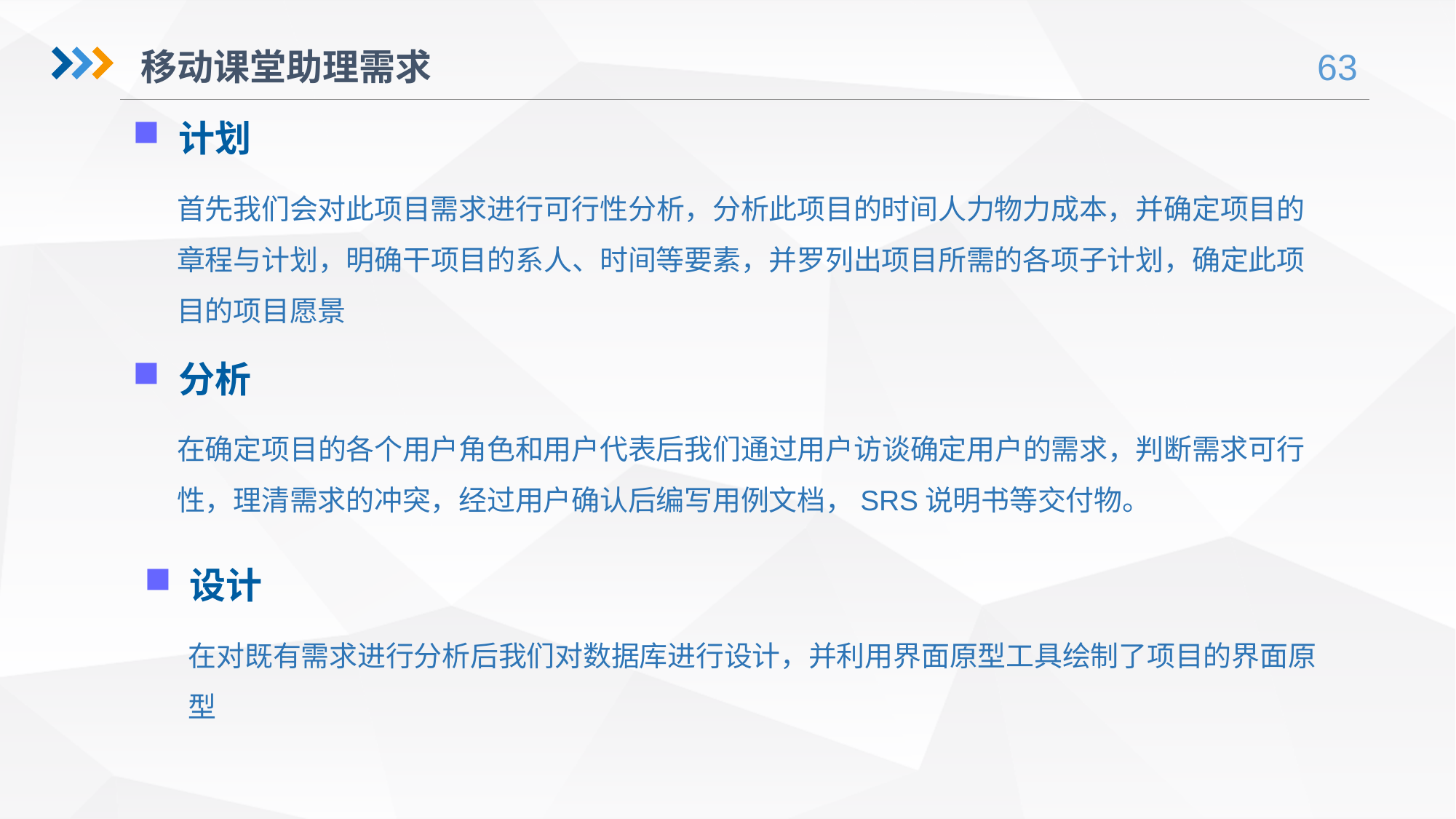

移动课堂助理需求
计划
首先我们会对此项目需求进行可行性分析，分析此项目的时间人力物力成本，并确定项目的章程与计划，明确干项目的系人、时间等要素，并罗列出项目所需的各项子计划，确定此项目的项目愿景
分析
在确定项目的各个用户角色和用户代表后我们通过用户访谈确定用户的需求，判断需求可行性，理清需求的冲突，经过用户确认后编写用例文档，SRS说明书等交付物。
设计
在对既有需求进行分析后我们对数据库进行设计，并利用界面原型工具绘制了项目的界面原型